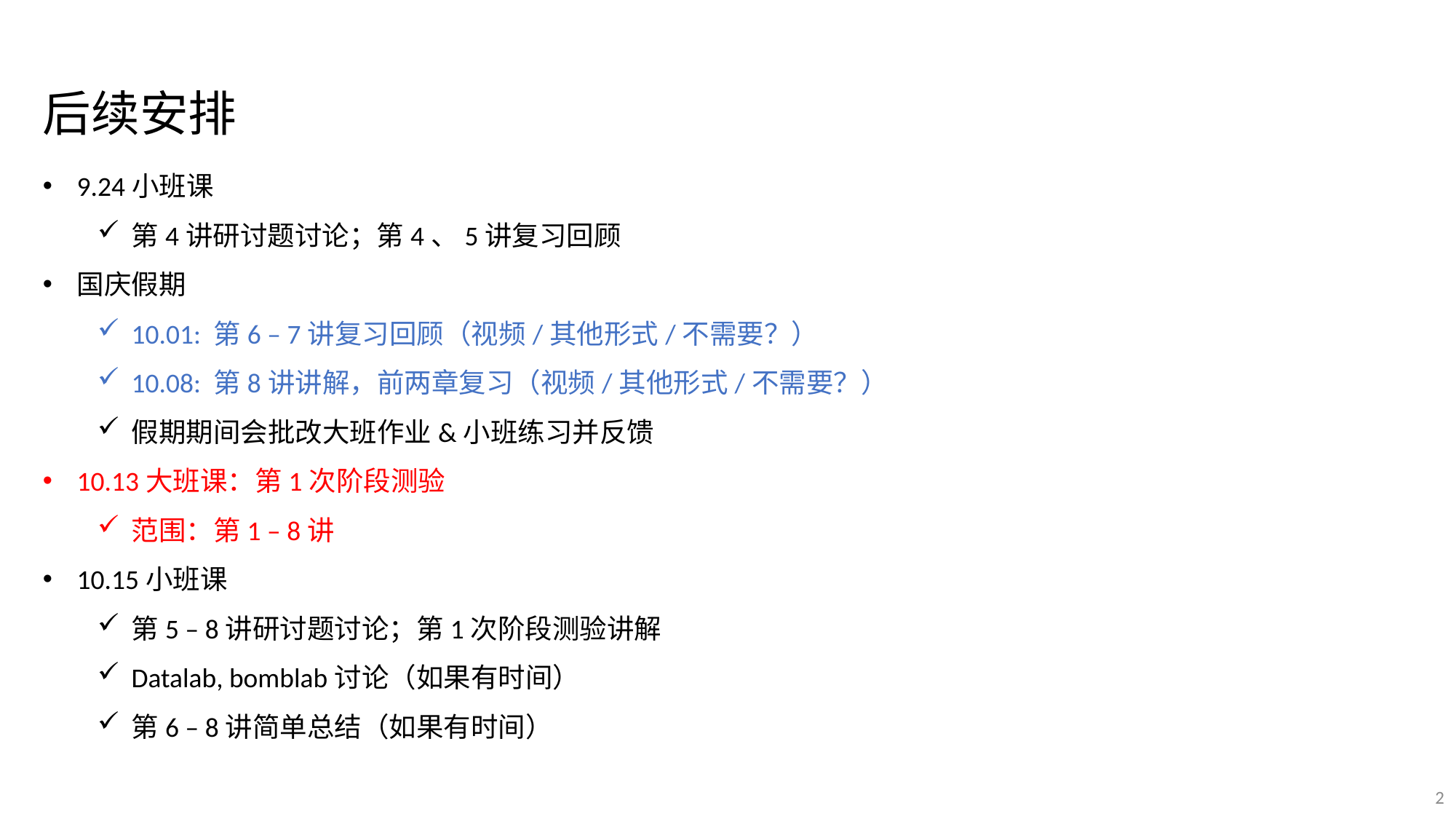

后续安排
9.24小班课
第4讲研讨题讨论；第4、5讲复习回顾
国庆假期
10.01: 第6 – 7讲复习回顾（视频/其他形式/不需要？）
10.08: 第8讲讲解，前两章复习（视频/其他形式/不需要？）
假期期间会批改大班作业&小班练习并反馈
10.13大班课：第1次阶段测验
范围：第1 – 8讲
10.15小班课
第5 – 8讲研讨题讨论；第1次阶段测验讲解
Datalab, bomblab讨论（如果有时间）
第6 – 8讲简单总结（如果有时间）
2